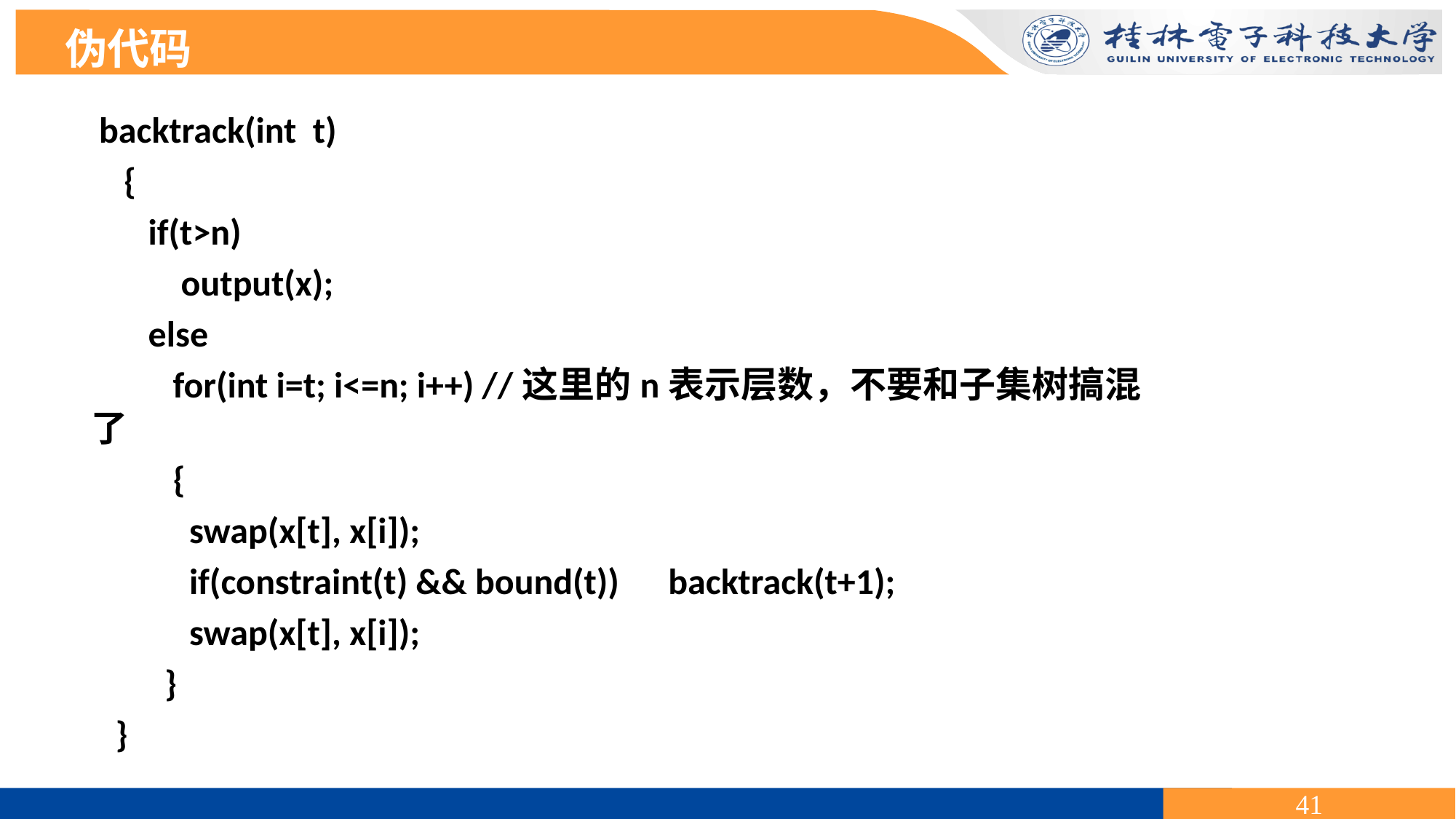

伪代码
 backtrack(int  t)
    {
       if(t>n)
           output(x);
       else
          for(int i=t; i<=n; i++) //这里的n表示层数，不要和子集树搞混了
          {
            swap(x[t], x[i]);
            if(constraint(t) && bound(t))      backtrack(t+1);
            swap(x[t], x[i]);
         }
   }